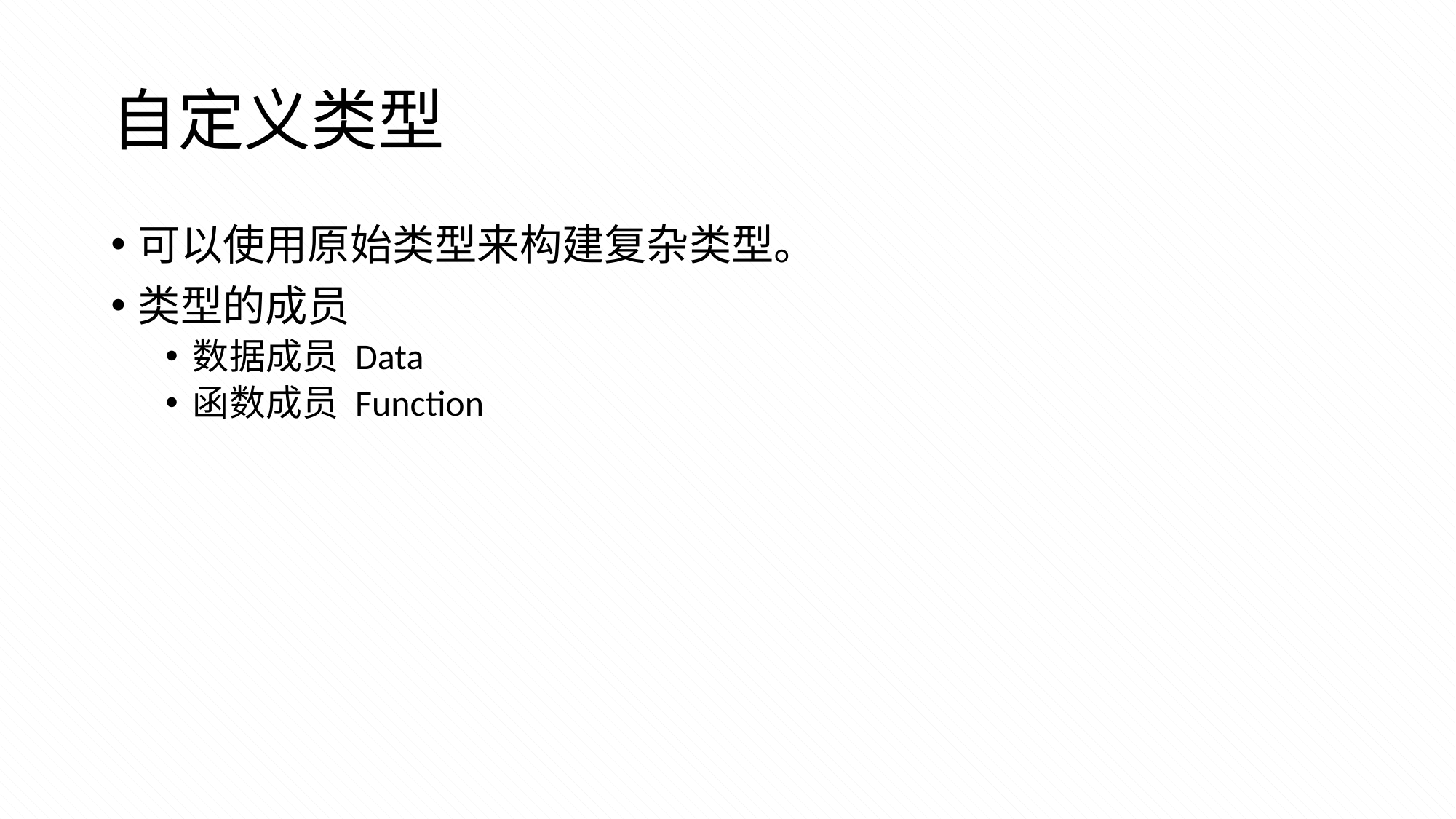

# 自定义类型
可以使用原始类型来构建复杂类型。
类型的成员
数据成员 Data
函数成员 Function